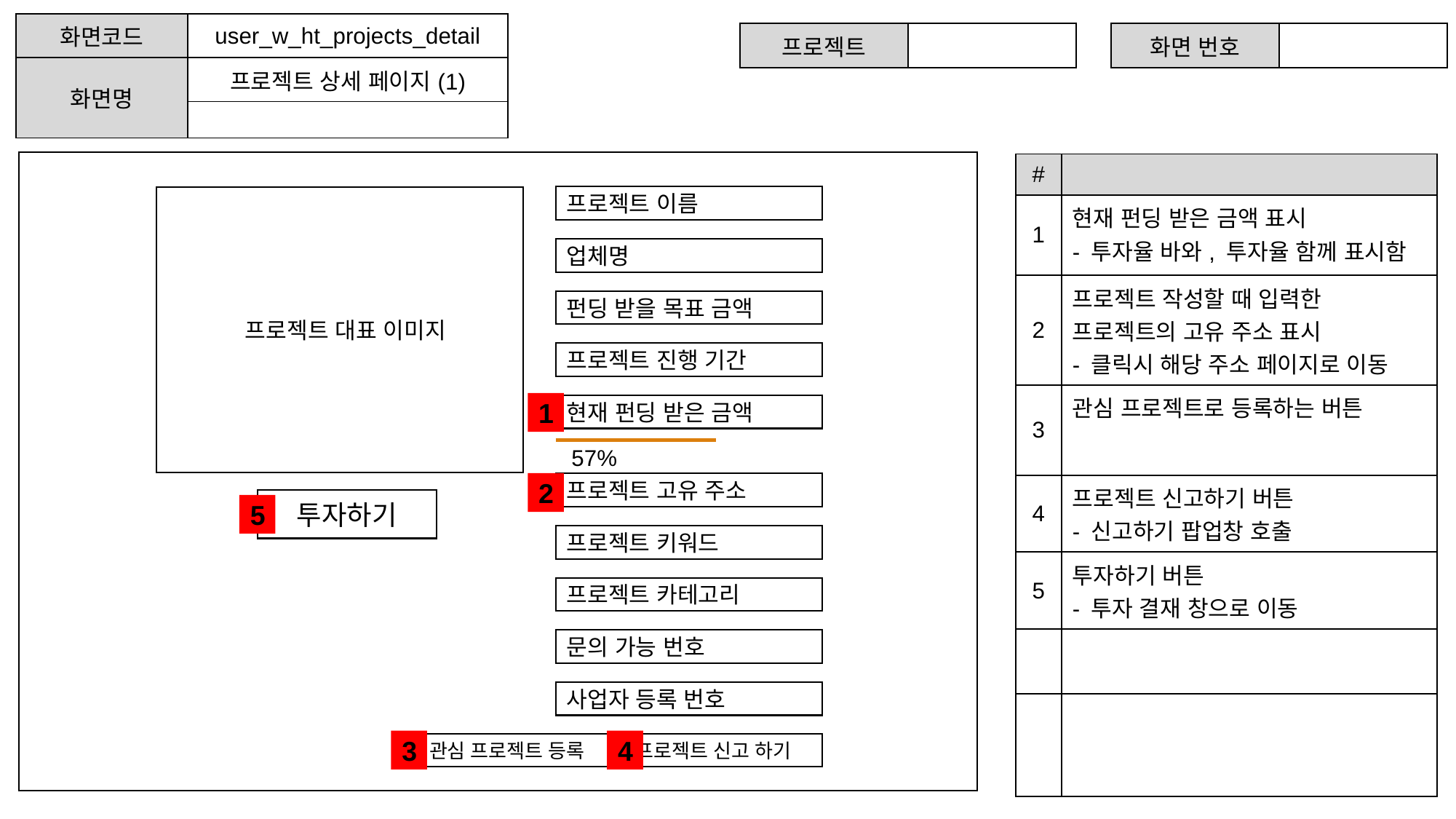

| 화면코드 | user\_w\_ht\_projects\_detail |
| --- | --- |
| 화면명 | 프로젝트 상세 페이지(1) |
|  |  |
| 프로젝트 |  |
| --- | --- |
| 화면 번호 |  |
| --- | --- |

프로젝트 이름
 프로젝트 대표 이미지
업체명
펀딩 받을 목표 금액
프로젝트 진행 기간
현재 펀딩 받은 금액
프로젝트 고유 주소
프로젝트 키워드
프로젝트 카테고리
문의 가능 번호
사업자 등록 번호
3
4
1
57%
2
투자하기
5
관심 프로젝트 등록
프로젝트 신고 하기
| # |  |
| --- | --- |
| 1 | 현재 펀딩 받은 금액 표시 - 투자율 바와, 투자율 함께 표시함 |
| 2 | 프로젝트 작성할 때 입력한 프로젝트의 고유 주소 표시 - 클릭시 해당 주소 페이지로 이동 |
| 3 | 관심 프로젝트로 등록하는 버튼 |
| 4 | 프로젝트 신고하기 버튼 - 신고하기 팝업창 호출 |
| 5 | 투자하기 버튼 - 투자 결재 창으로 이동 |
|  |  |
|  |  |